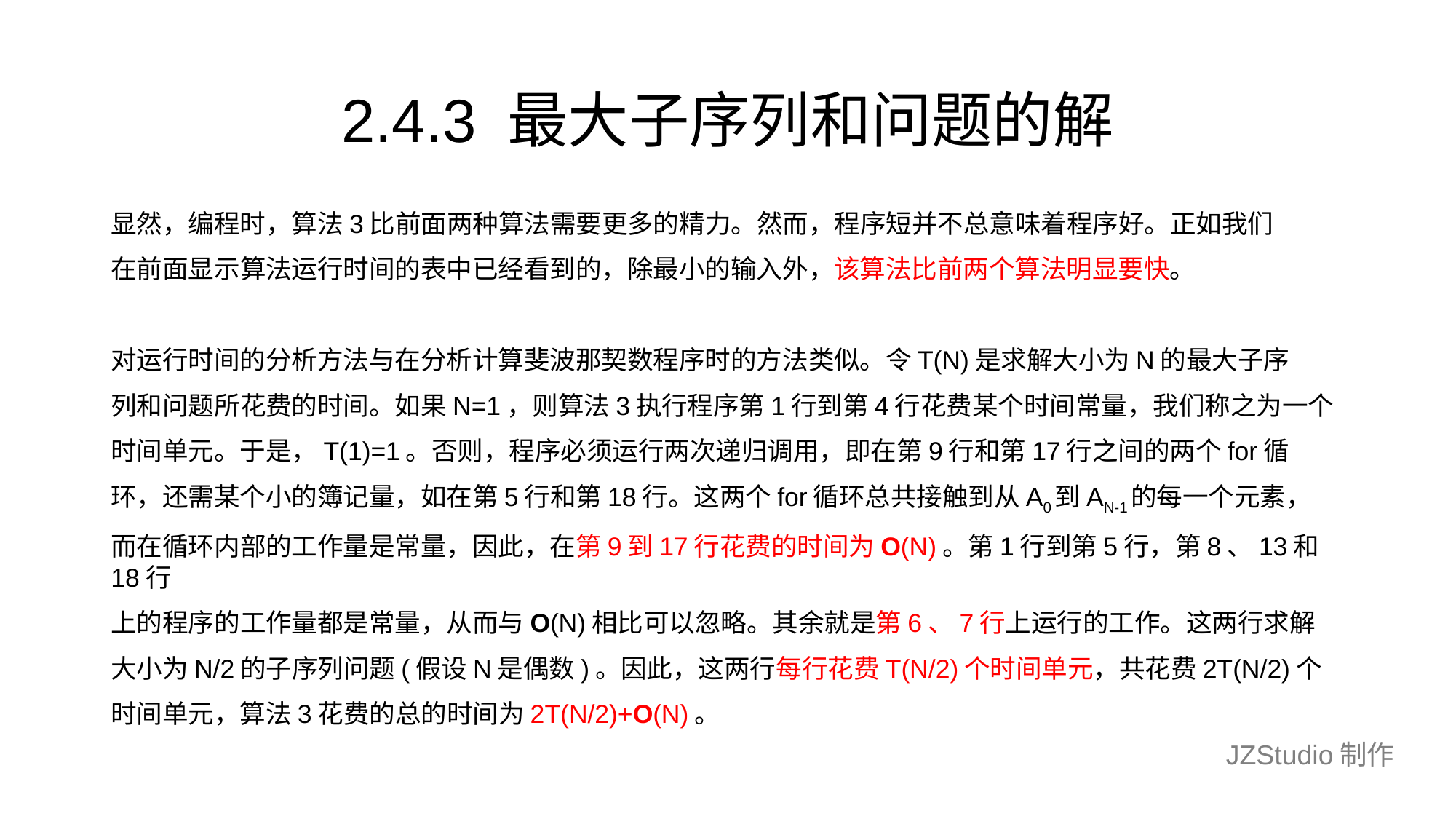

# 2.4.3 最大子序列和问题的解
显然，编程时，算法3比前面两种算法需要更多的精力。然而，程序短并不总意味着程序好。正如我们
在前面显示算法运行时间的表中已经看到的，除最小的输入外，该算法比前两个算法明显要快。

对运行时间的分析方法与在分析计算斐波那契数程序时的方法类似。令T(N)是求解大小为N的最大子序
列和问题所花费的时间。如果N=1，则算法3执行程序第1行到第4行花费某个时间常量，我们称之为一个
时间单元。于是，T(1)=1。否则，程序必须运行两次递归调用，即在第9行和第17行之间的两个for循
环，还需某个小的簿记量，如在第5行和第18行。这两个for循环总共接触到从A0到AN-1的每一个元素，
而在循环内部的工作量是常量，因此，在第9到17行花费的时间为O(N)。第1行到第5行，第8、13和18行
上的程序的工作量都是常量，从而与O(N)相比可以忽略。其余就是第6、7行上运行的工作。这两行求解
大小为N/2的子序列问题(假设N是偶数)。因此，这两行每行花费T(N/2)个时间单元，共花费2T(N/2)个
时间单元，算法3花费的总的时间为2T(N/2)+O(N)。